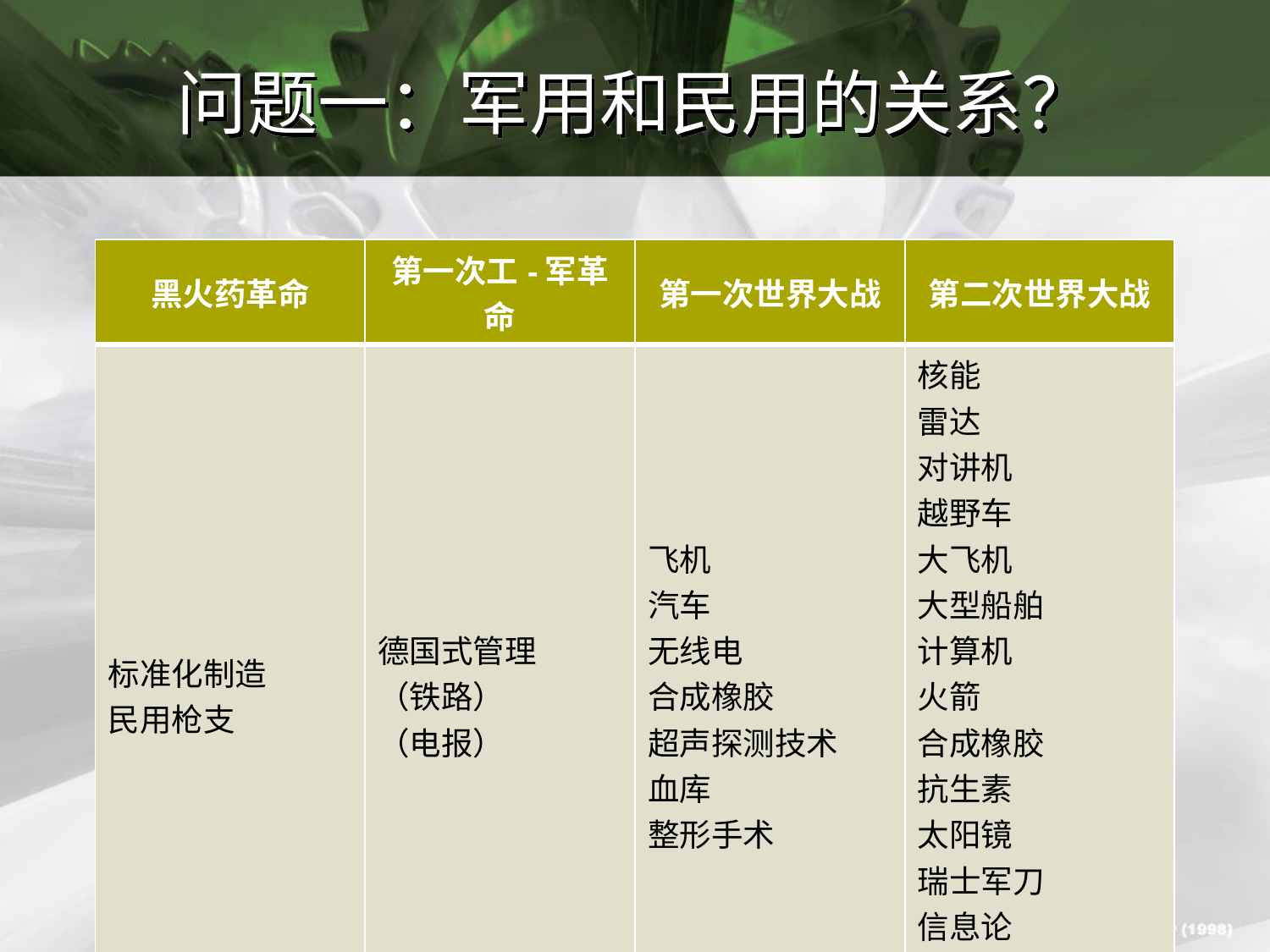

# 问题一：军用和民用的关系？
| 黑火药革命 | 第一次工-军革命 | 第一次世界大战 | 第二次世界大战 |
| --- | --- | --- | --- |
| 标准化制造 民用枪支 | 德国式管理 （铁路） （电报） | 飞机 汽车 无线电 合成橡胶 超声探测技术 血库 整形手术 | 核能 雷达 对讲机 越野车 大飞机 大型船舶 计算机 火箭 合成橡胶 抗生素 太阳镜 瑞士军刀 信息论 控制论 系统论 |